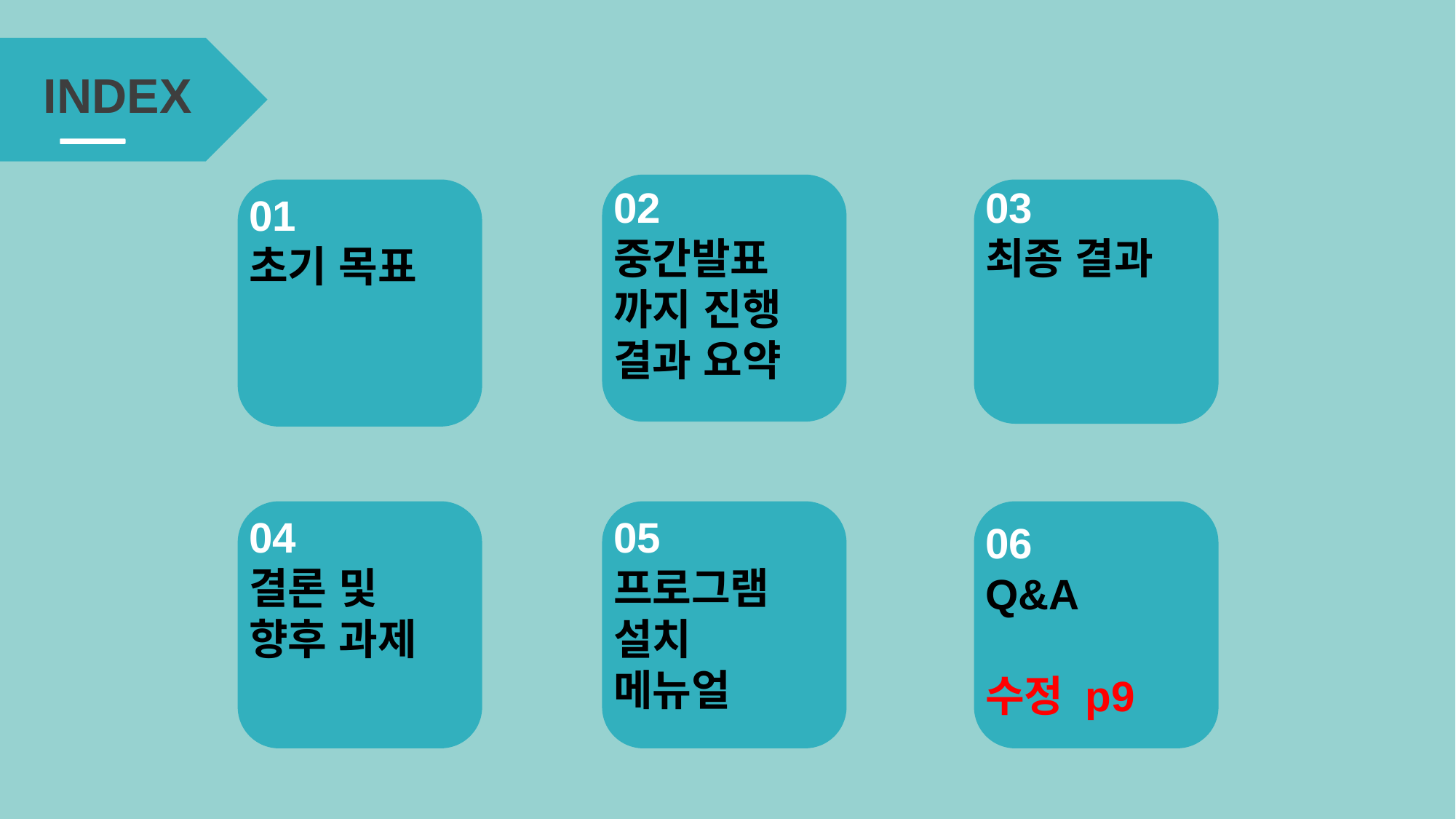

INDEX

03
최종 결과
02
중간발표
까지 진행 결과 요약

01
초기 목표

04
결론 및
향후 과제
05
프로그램 설치
메뉴얼
06
Q&A

수정 p9